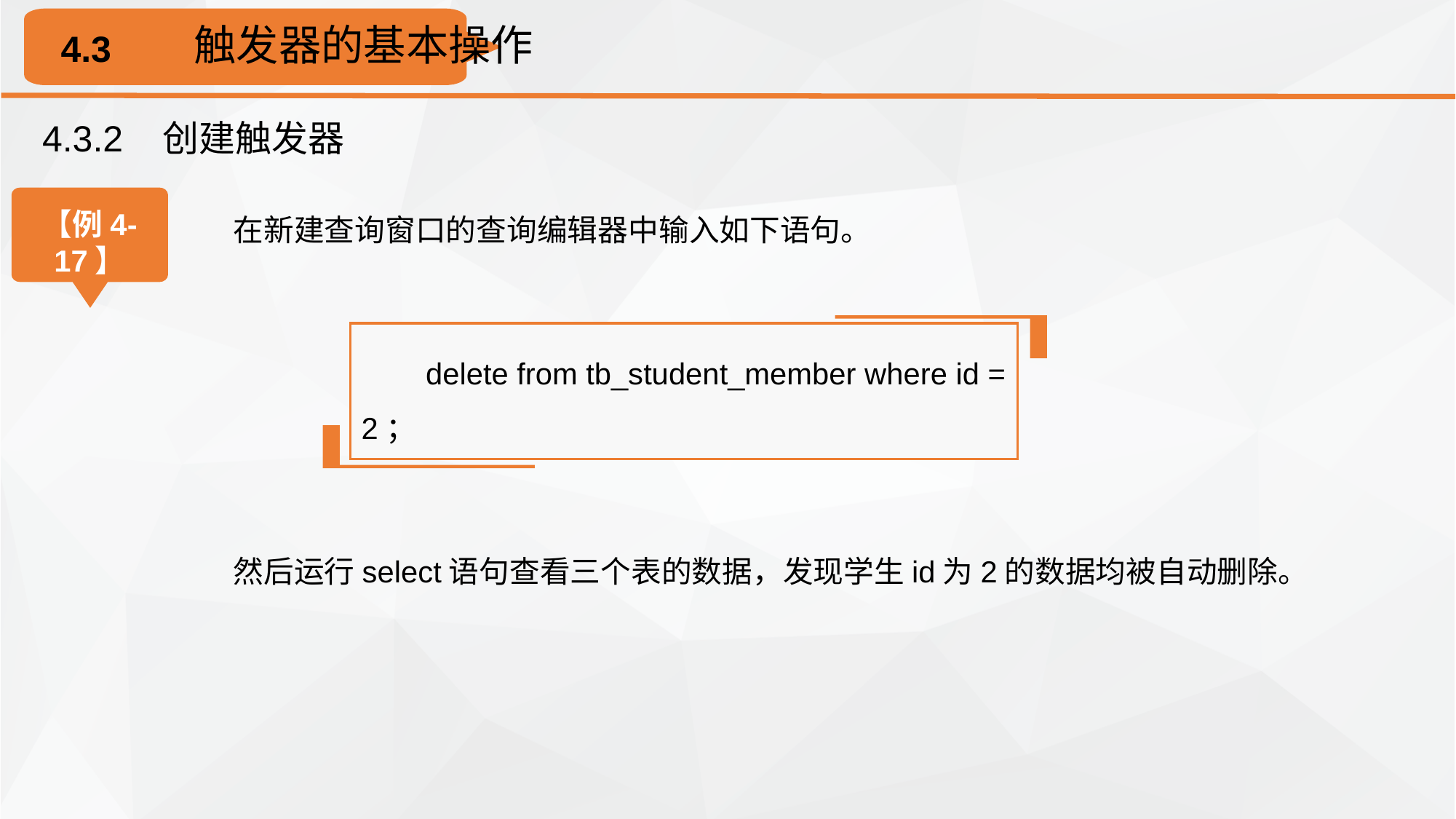

触发器的基本操作
4.3
4.3.2   创建触发器
【例4-17】
在新建查询窗口的查询编辑器中输入如下语句。

delete from tb_student_member where id = 2；
然后运行select语句查看三个表的数据，发现学生id为2的数据均被自动删除。